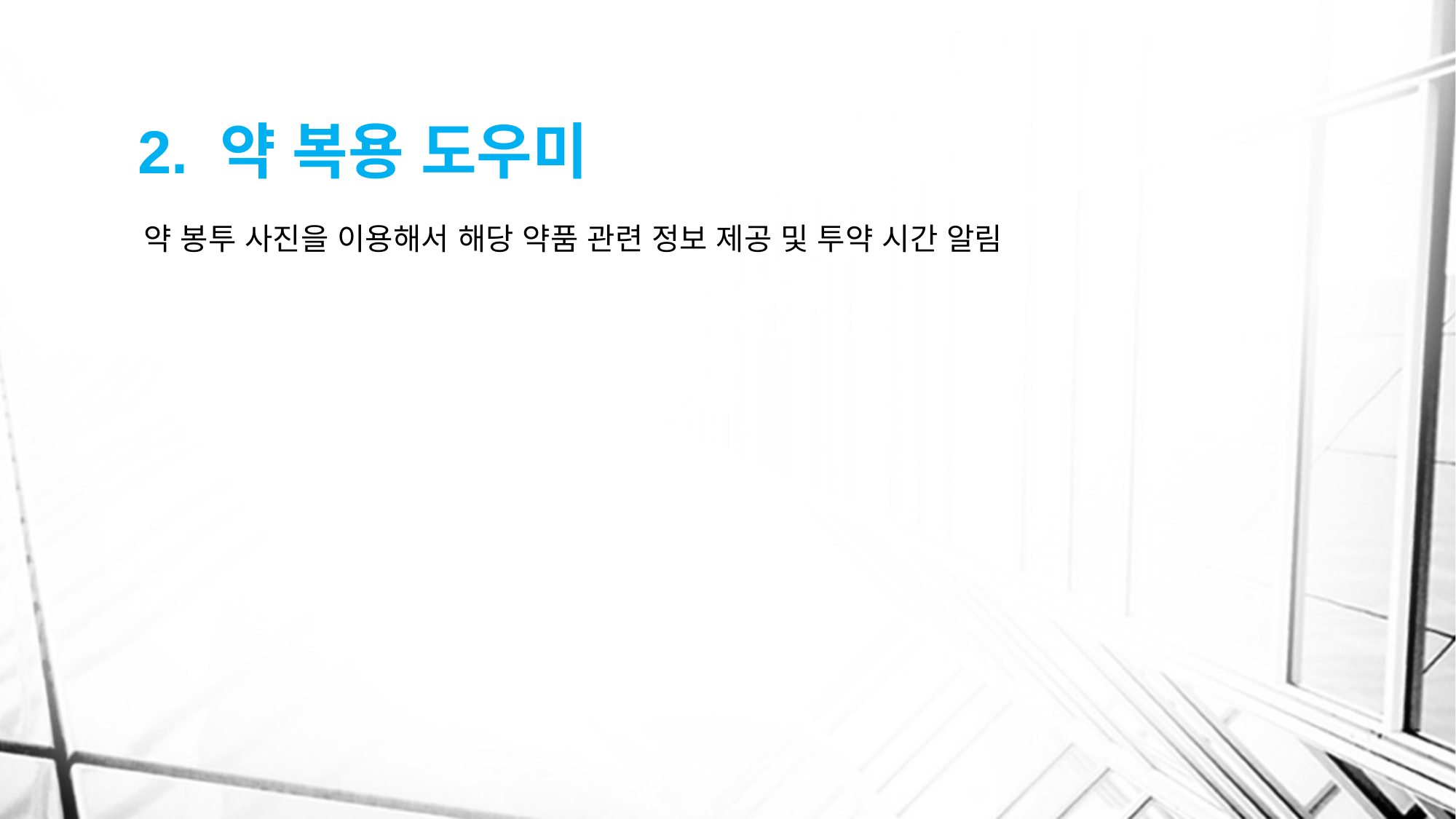

# 2. 약 복용 도우미
약 봉투 사진을 이용해서 해당 약품 관련 정보 제공 및 투약 시간 알림